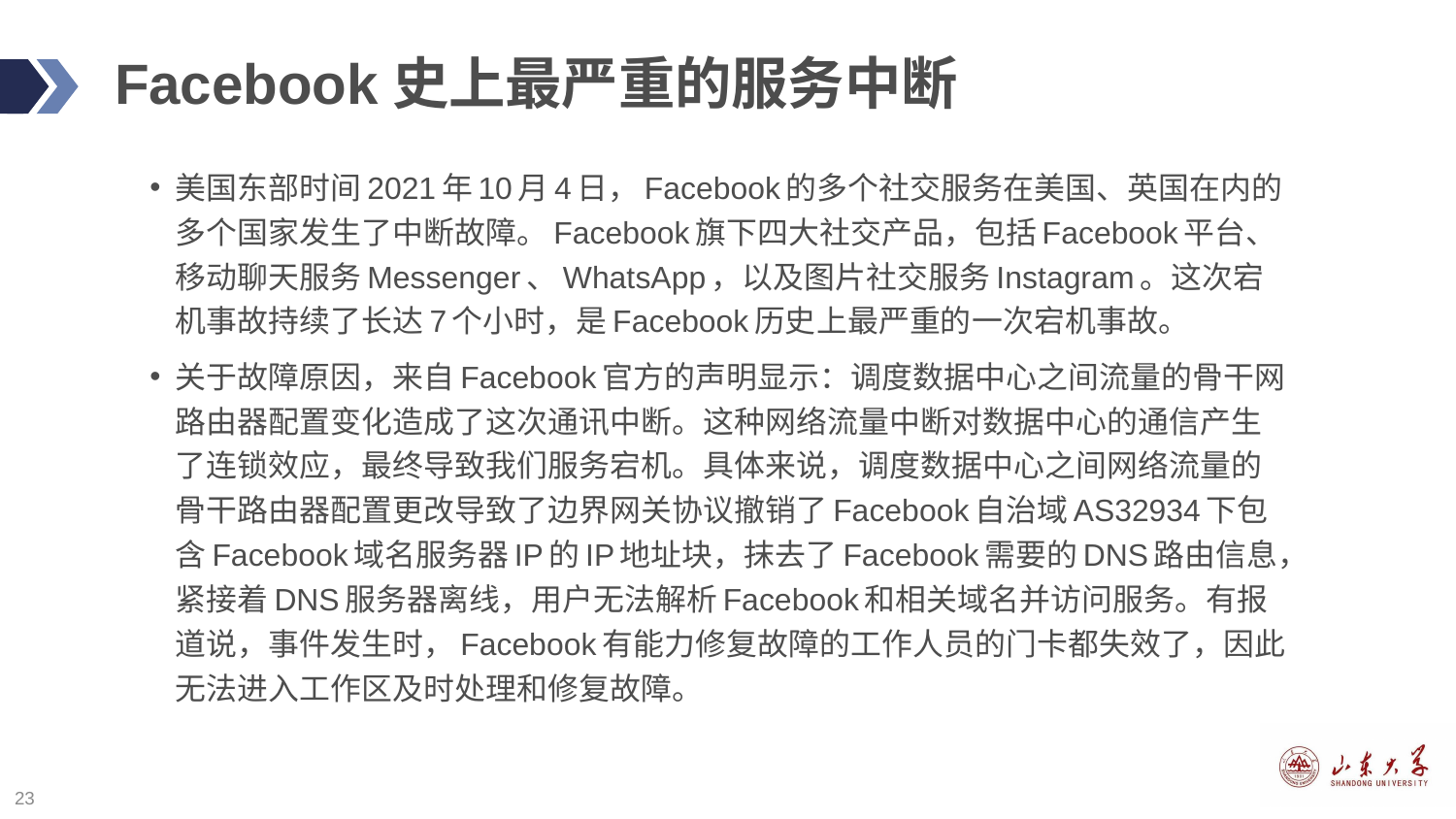

# Facebook史上最严重的服务中断
美国东部时间2021年10月4日，Facebook的多个社交服务在美国、英国在内的多个国家发生了中断故障。Facebook旗下四大社交产品，包括Facebook平台、移动聊天服务Messenger、WhatsApp，以及图片社交服务Instagram。这次宕机事故持续了长达7个小时，是Facebook历史上最严重的一次宕机事故。
关于故障原因，来自Facebook官方的声明显示：调度数据中心之间流量的骨干网路由器配置变化造成了这次通讯中断。这种网络流量中断对数据中心的通信产生了连锁效应，最终导致我们服务宕机。具体来说，调度数据中心之间网络流量的骨干路由器配置更改导致了边界网关协议撤销了Facebook自治域AS32934下包含Facebook域名服务器IP的IP地址块，抹去了Facebook需要的DNS路由信息，紧接着DNS服务器离线，用户无法解析Facebook和相关域名并访问服务。有报道说，事件发生时，Facebook有能力修复故障的工作人员的门卡都失效了，因此无法进入工作区及时处理和修复故障。

23